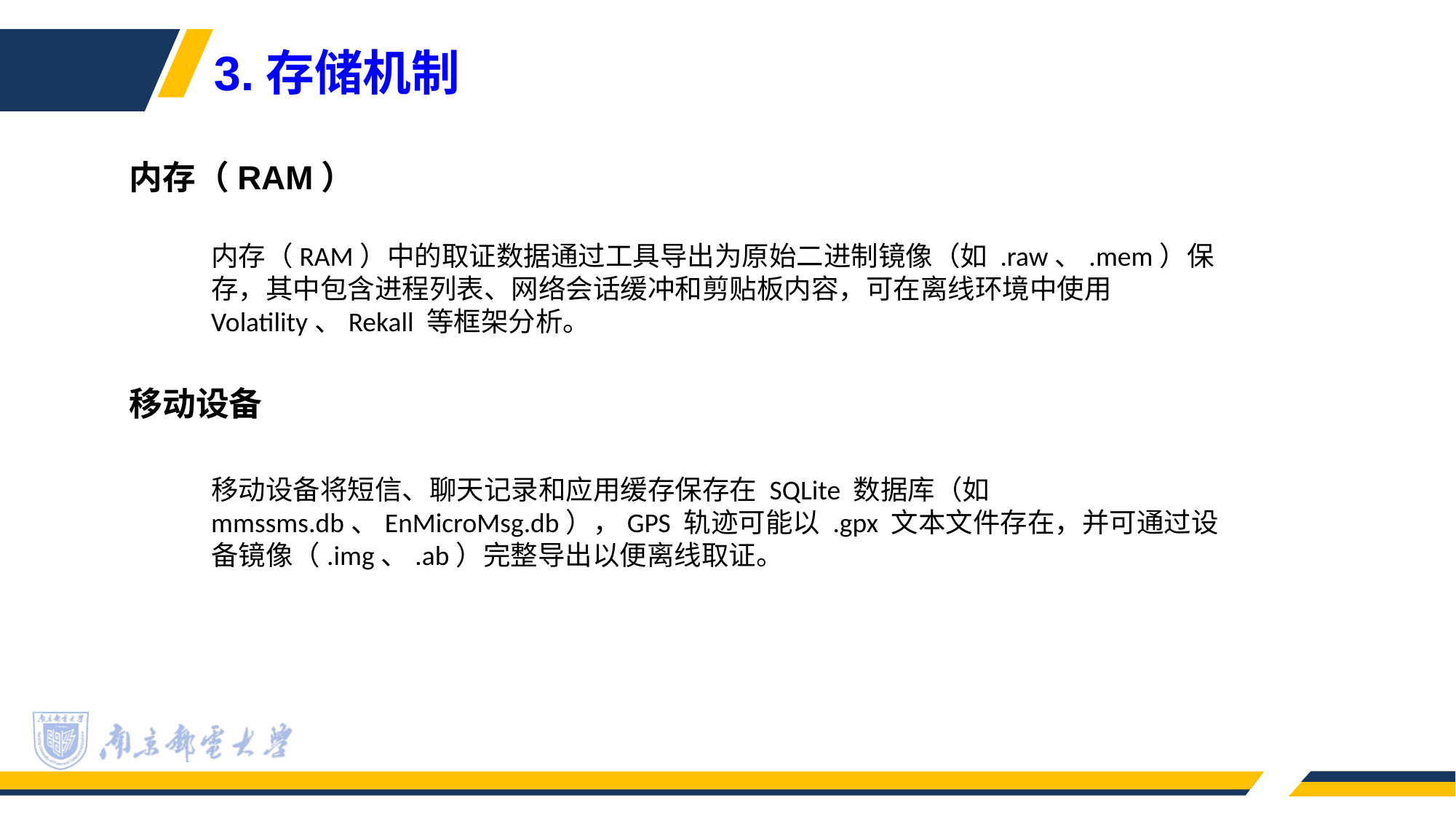

3.存储机制
内存（RAM）
内存（RAM）中的取证数据通过工具导出为原始二进制镜像（如 .raw、.mem）保存，其中包含进程列表、网络会话缓冲和剪贴板内容，可在离线环境中使用 Volatility、Rekall 等框架分析。

移动设备
移动设备将短信、聊天记录和应用缓存保存在 SQLite 数据库（如 mmssms.db、EnMicroMsg.db），GPS 轨迹可能以 .gpx 文本文件存在，并可通过设备镜像（.img、.ab）完整导出以便离线取证。
12